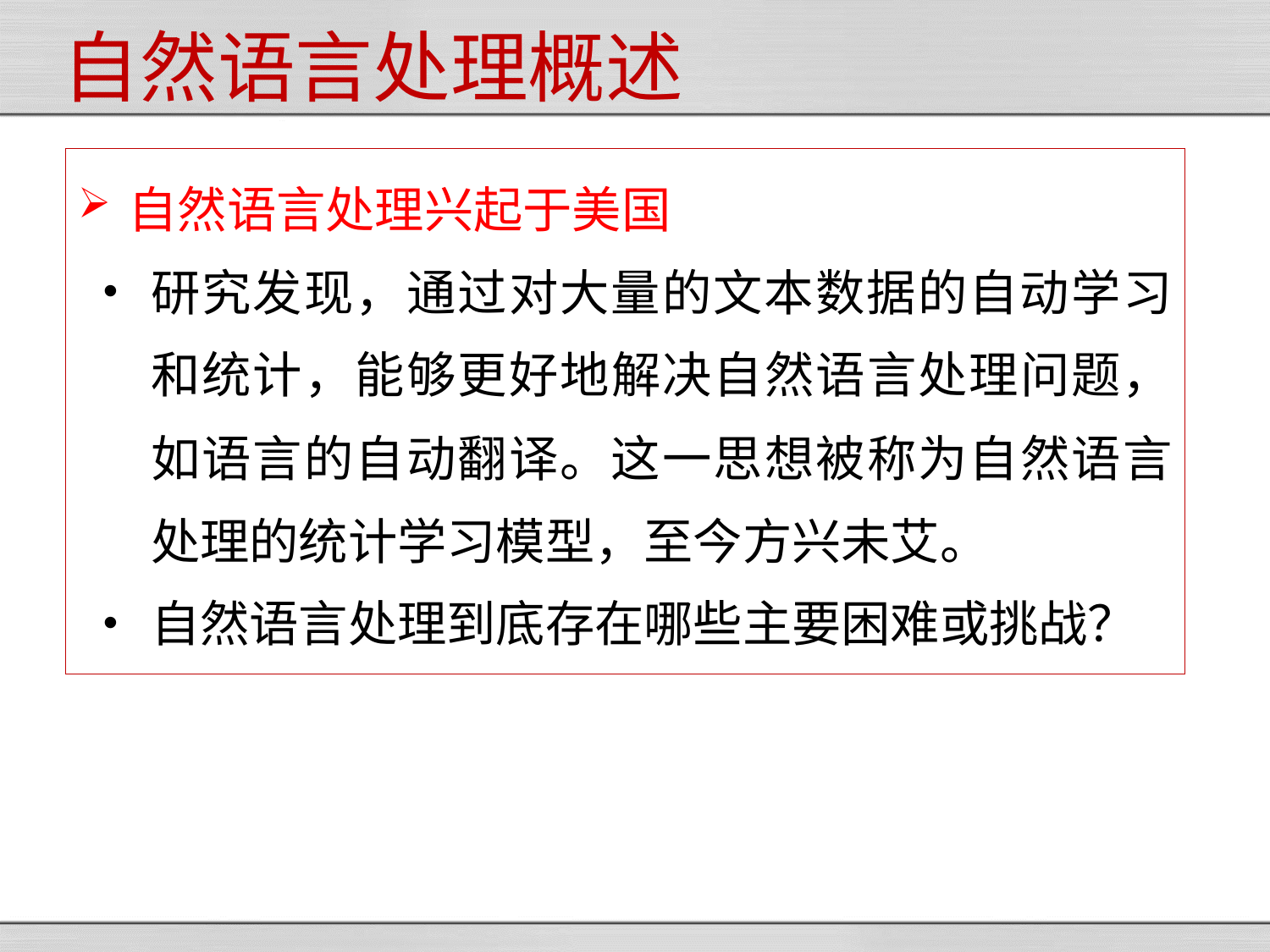

自然语言处理概述
自然语言处理兴起于美国
研究发现，通过对大量的文本数据的自动学习和统计，能够更好地解决自然语言处理问题，如语言的自动翻译。这一思想被称为自然语言处理的统计学习模型，至今方兴未艾。
自然语言处理到底存在哪些主要困难或挑战？